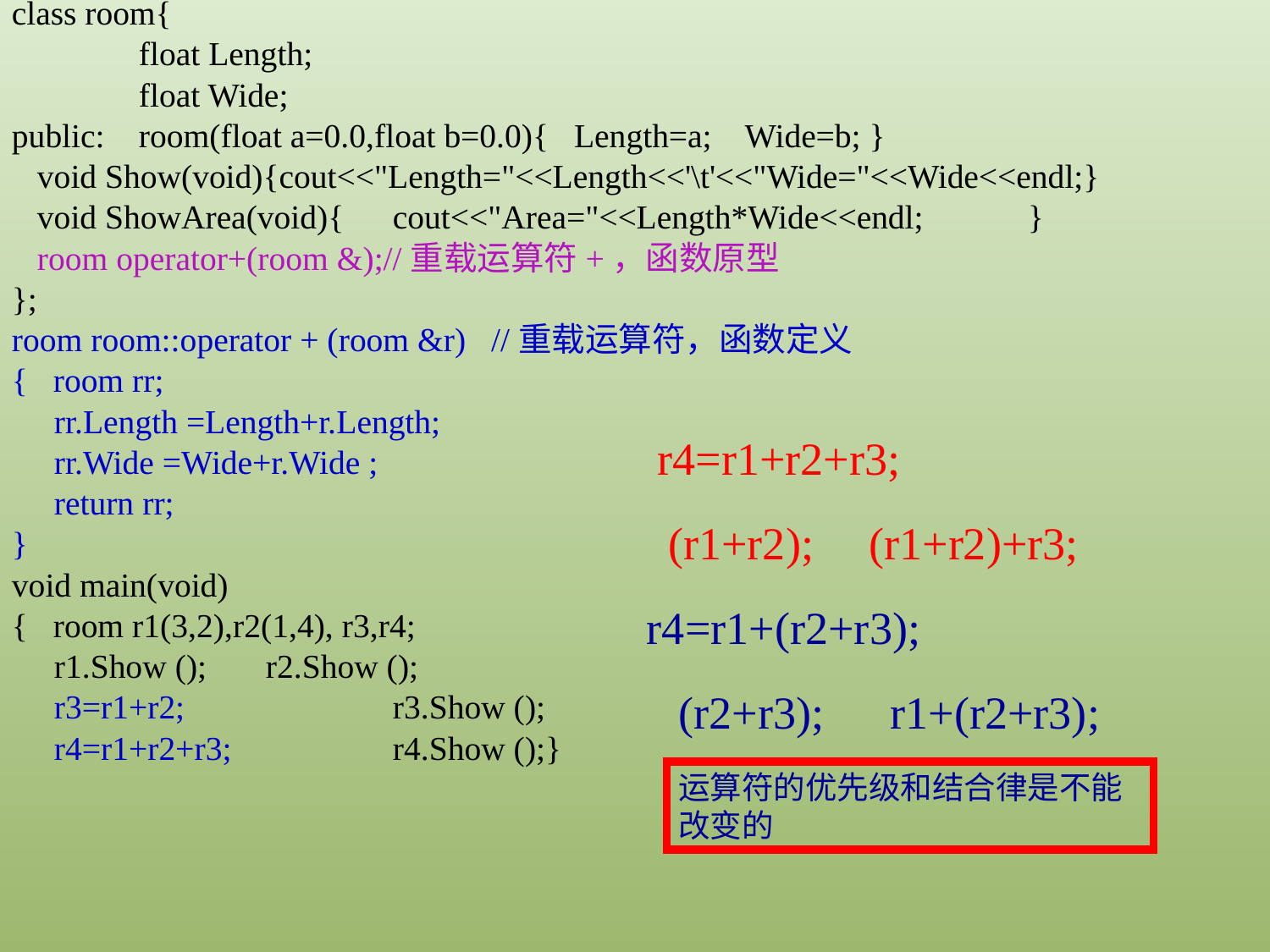

class room{
	float Length;
	float Wide;
public:	room(float a=0.0,float b=0.0){   Length=a;    Wide=b; }
   void Show(void){cout<<"Length="<<Length<<'\t'<<"Wide="<<Wide<<endl;}
   void ShowArea(void){	cout<<"Area="<<Length*Wide<<endl;	}
   room operator+(room &);//重载运算符+，函数原型
};
room room::operator + (room &r)   //重载运算符，函数定义
{   room rr;
     rr.Length =Length+r.Length;
     rr.Wide =Wide+r.Wide ;
     return rr;
}
void main(void)
{   room r1(3,2),r2(1,4), r3,r4;
     r1.Show ();	r2.Show ();
     r3=r1+r2;	       	r3.Show ();
     r4=r1+r2+r3;		r4.Show ();}
r4=r1+r2+r3;
(r1+r2);
(r1+r2)+r3;
r4=r1+(r2+r3);
(r2+r3);
r1+(r2+r3);
运算符的优先级和结合律是不能改变的
850